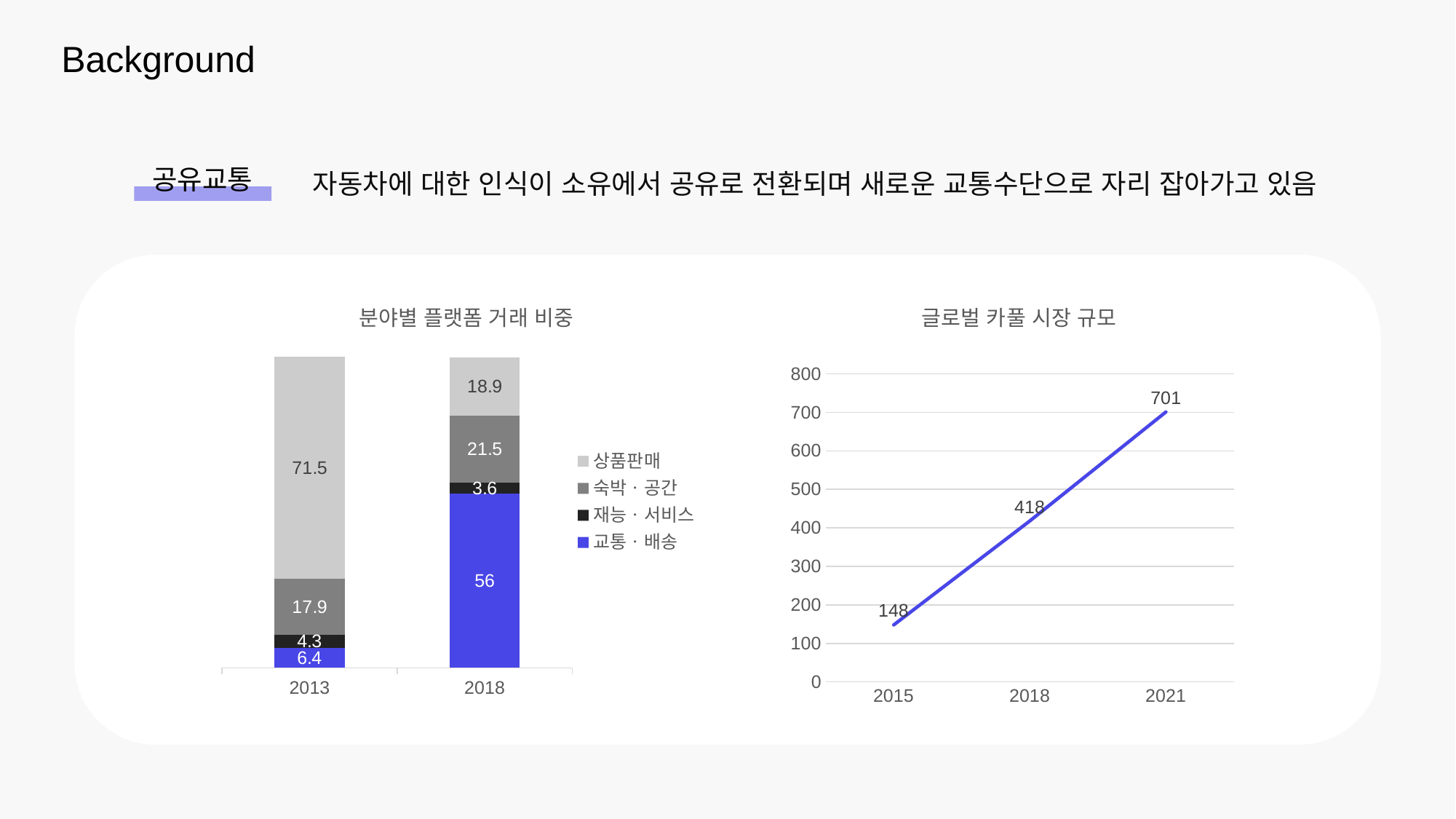

Background
자동차에 대한 인식이 소유에서 공유로 전환되며 새로운 교통수단으로 자리 잡아가고 있음
공유교통

### Chart

| Category | 교통ㆍ배송 | 재능ㆍ서비스 | 숙박ㆍ공간 | 상품판매 |
|---|---|---|---|---|
| 2013 | 6.4 | 4.3 | 17.9 | 71.5 |
| 2018 | 56.0 | 3.6 | 21.5 | 18.9 |
분야별 플랫폼 거래 비중
글로벌 카풀 시장 규모

### Chart

| Category | 계열 1 |
|---|---|
| 2015 | 148.0 |
| 2018 | 418.0 |
| 2021 | 701.0 |